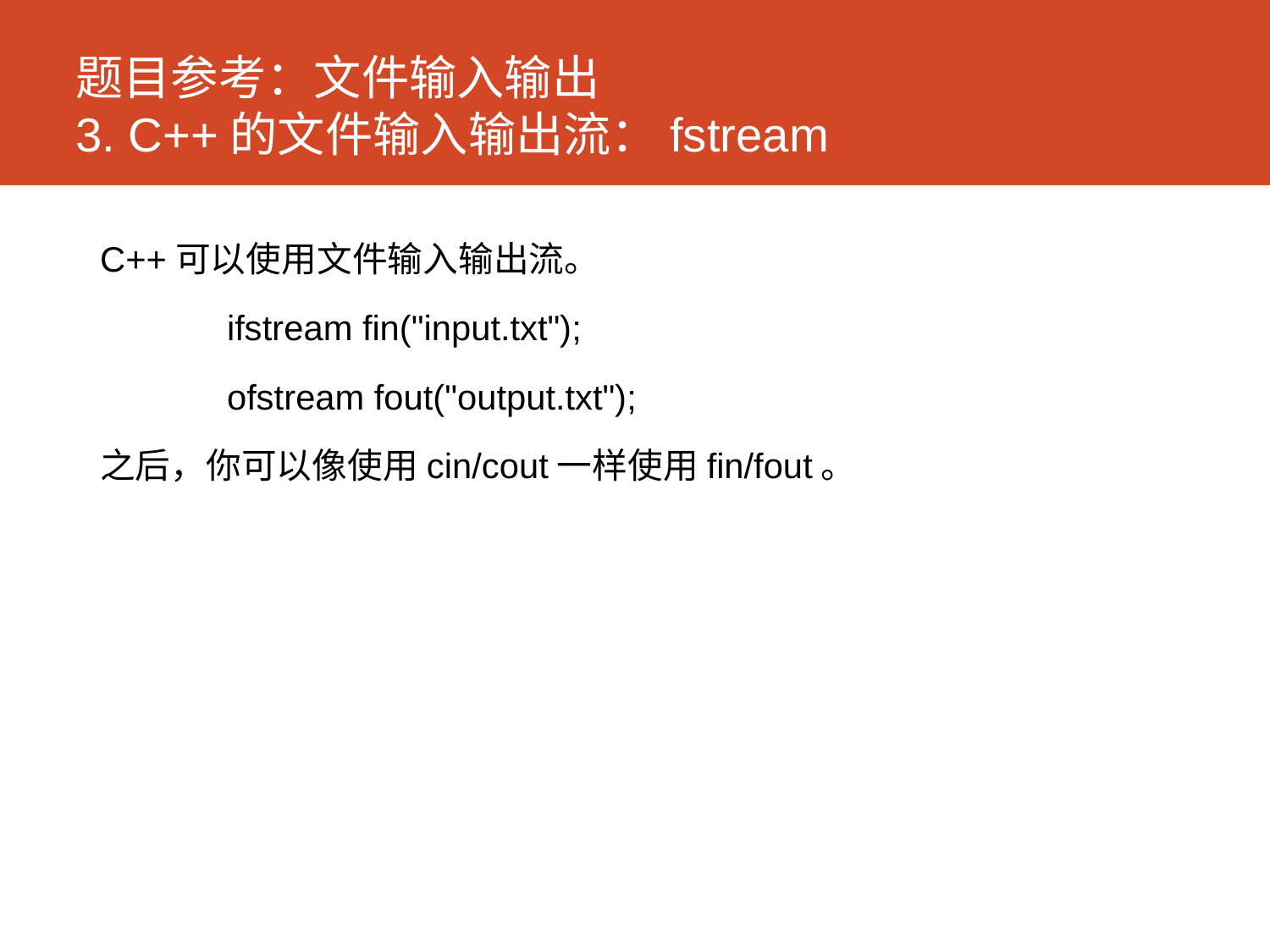

# 题目参考：文件输入输出 3. C++的文件输入输出流：fstream
C++可以使用文件输入输出流。
	ifstream fin("input.txt");
	ofstream fout("output.txt");
之后，你可以像使用cin/cout一样使用fin/fout。